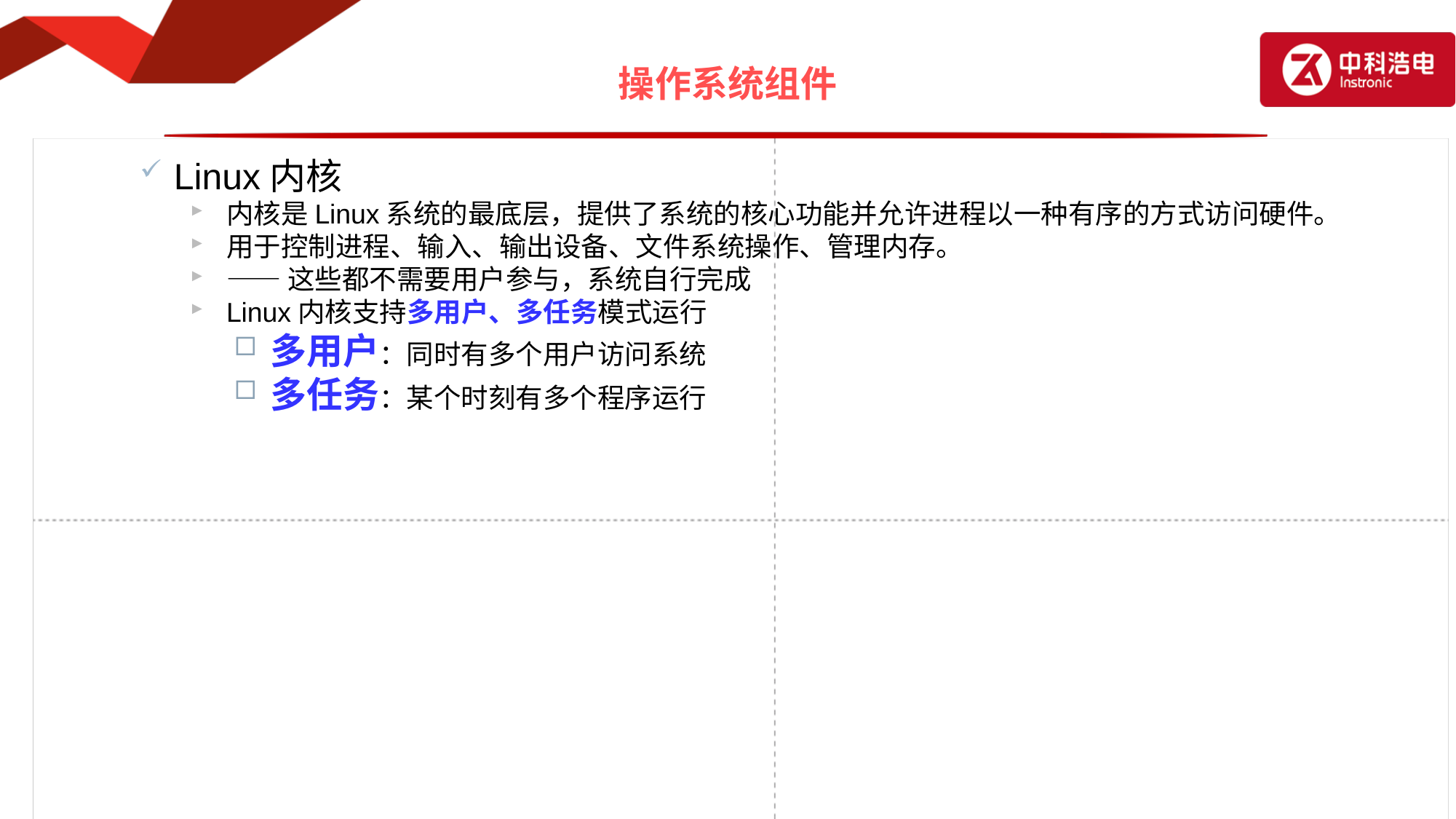

# 操作系统组件
Linux内核
内核是Linux系统的最底层，提供了系统的核心功能并允许进程以一种有序的方式访问硬件。
用于控制进程、输入、输出设备、文件系统操作、管理内存。
——这些都不需要用户参与，系统自行完成
Linux内核支持多用户、多任务模式运行
多用户：同时有多个用户访问系统
多任务：某个时刻有多个程序运行